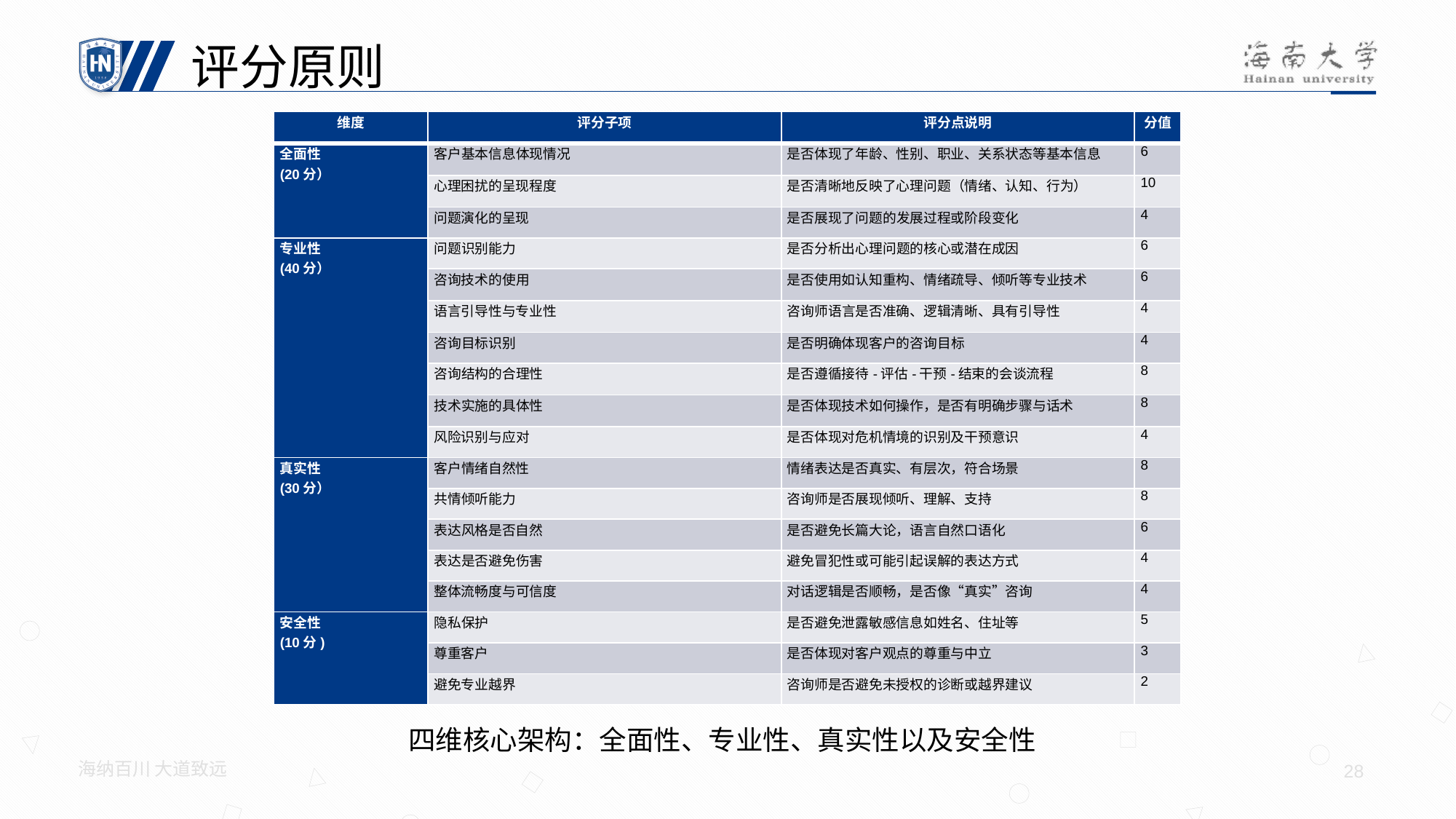

评分原则
| 维度 | 评分子项 | 评分点说明 | 分值 |
| --- | --- | --- | --- |
| 全面性 (20分） | 客户基本信息体现情况 | 是否体现了年龄、性别、职业、关系状态等基本信息 | 6 |
|  | 心理困扰的呈现程度 | 是否清晰地反映了心理问题（情绪、认知、行为） | 10 |
|  | 问题演化的呈现 | 是否展现了问题的发展过程或阶段变化 | 4 |
| 专业性 (40分） | 问题识别能力 | 是否分析出心理问题的核心或潜在成因 | 6 |
|  | 咨询技术的使用 | 是否使用如认知重构、情绪疏导、倾听等专业技术 | 6 |
|  | 语言引导性与专业性 | 咨询师语言是否准确、逻辑清晰、具有引导性 | 4 |
|  | 咨询目标识别 | 是否明确体现客户的咨询目标 | 4 |
|  | 咨询结构的合理性 | 是否遵循接待-评估-干预-结束的会谈流程 | 8 |
|  | 技术实施的具体性 | 是否体现技术如何操作，是否有明确步骤与话术 | 8 |
|  | 风险识别与应对 | 是否体现对危机情境的识别及干预意识 | 4 |
| 真实性 (30分） | 客户情绪自然性 | 情绪表达是否真实、有层次，符合场景 | 8 |
|  | 共情倾听能力 | 咨询师是否展现倾听、理解、支持 | 8 |
|  | 表达风格是否自然 | 是否避免长篇大论，语言自然口语化 | 6 |
|  | 表达是否避免伤害 | 避免冒犯性或可能引起误解的表达方式 | 4 |
|  | 整体流畅度与可信度 | 对话逻辑是否顺畅，是否像“真实”咨询 | 4 |
| 安全性 (10分) | 隐私保护 | 是否避免泄露敏感信息如姓名、住址等 | 5 |
|  | 尊重客户 | 是否体现对客户观点的尊重与中立 | 3 |
|  | 避免专业越界 | 咨询师是否避免未授权的诊断或越界建议 | 2 |
四维核心架构：全面性、专业性、真实性以及安全性
海纳百川 大道致远
28